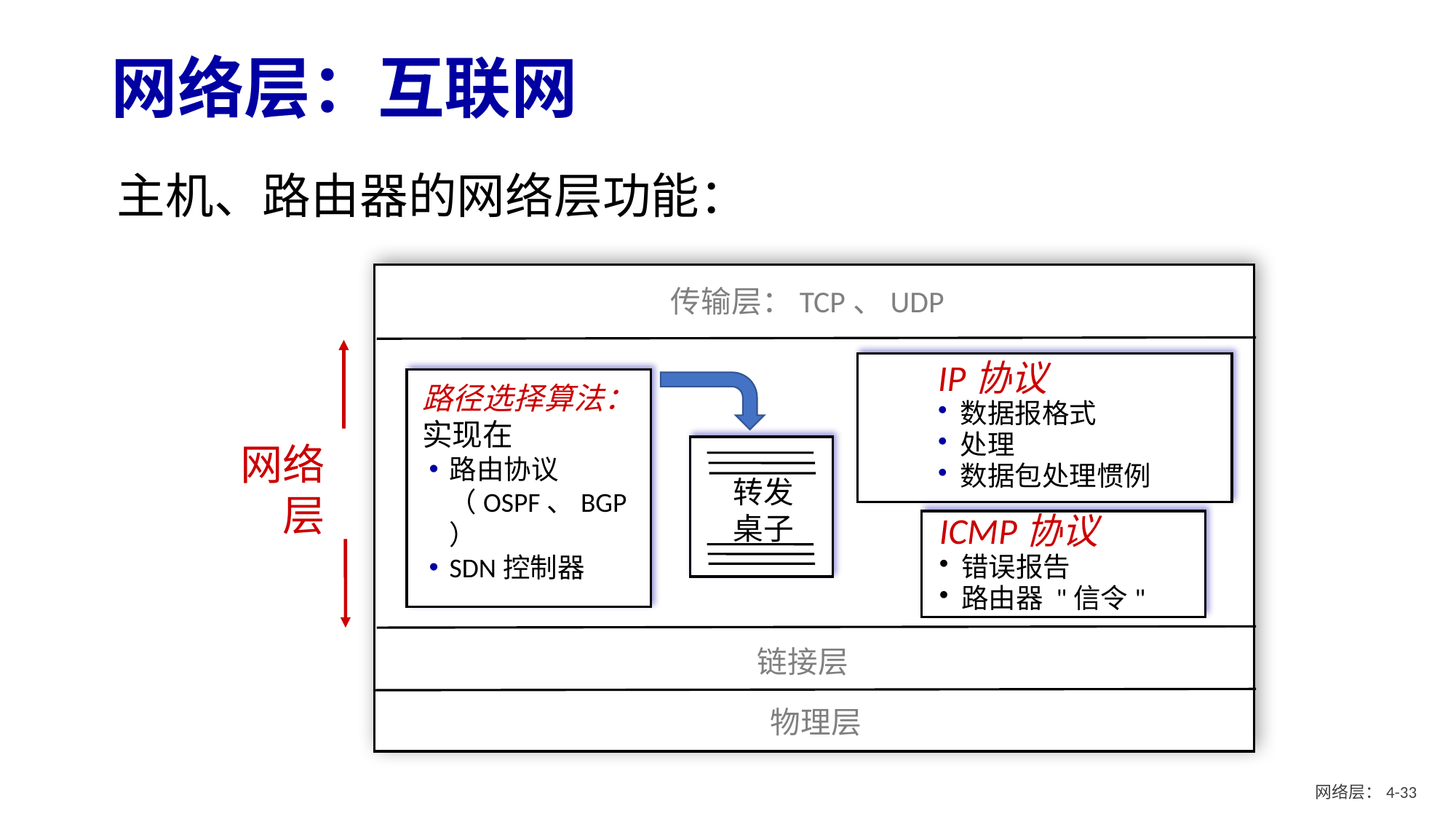

# 网络层：互联网
主机、路由器的网络层功能：

传输层：TCP、UDP

IP协议
 数据报格式
 处理
 数据包处理惯例

路径选择算法：实现在
路由协议（OSPF、BGP）
SDN控制器

转发
桌子

网络
层
ICMP协议
 错误报告
 路由器 "信令"

链接层

物理层
网络层：4-33